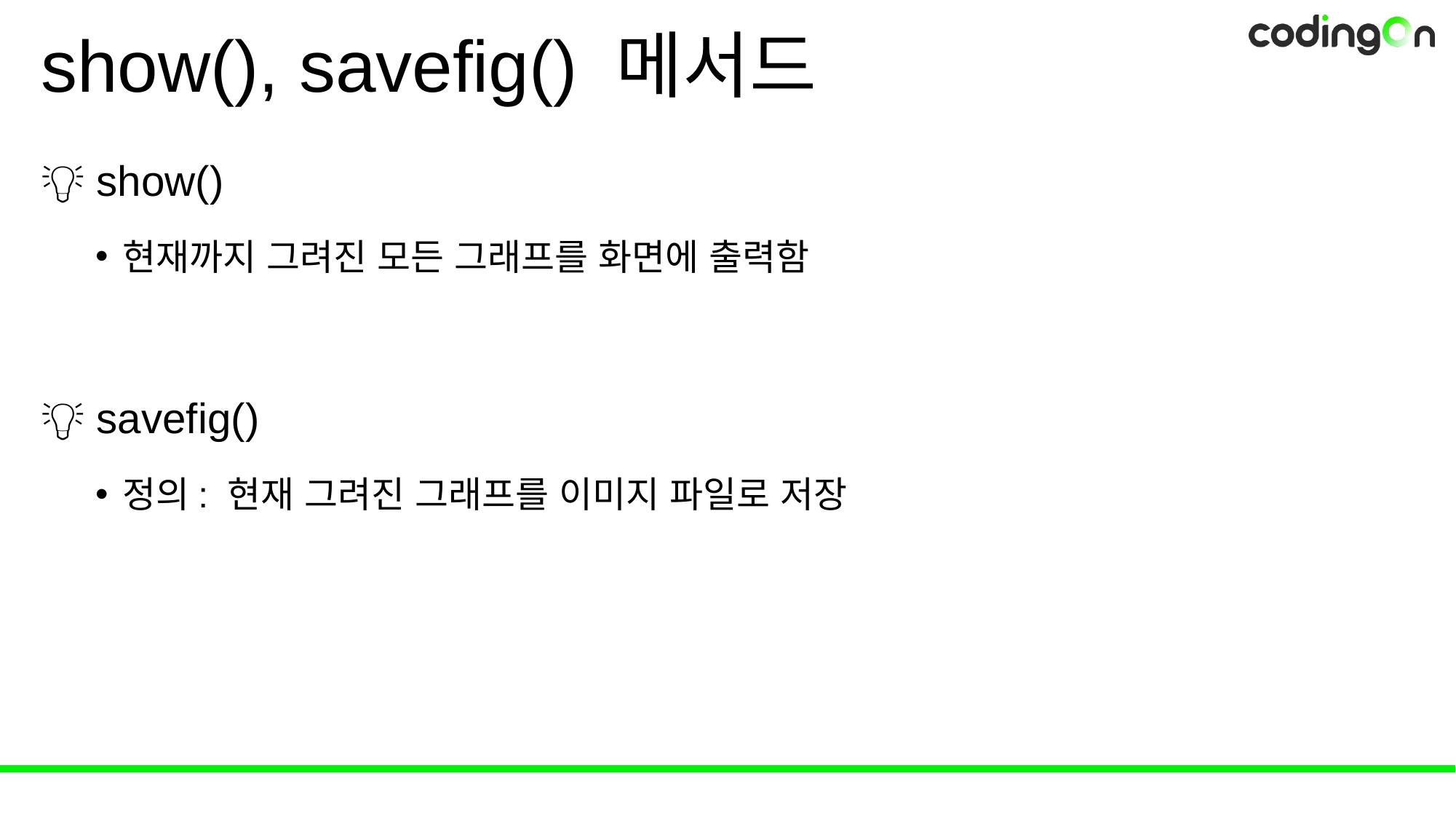

# show(), savefig() 메서드
💡 show()
현재까지 그려진 모든 그래프를 화면에 출력함

💡 savefig()
정의: 현재 그려진 그래프를 이미지 파일로 저장